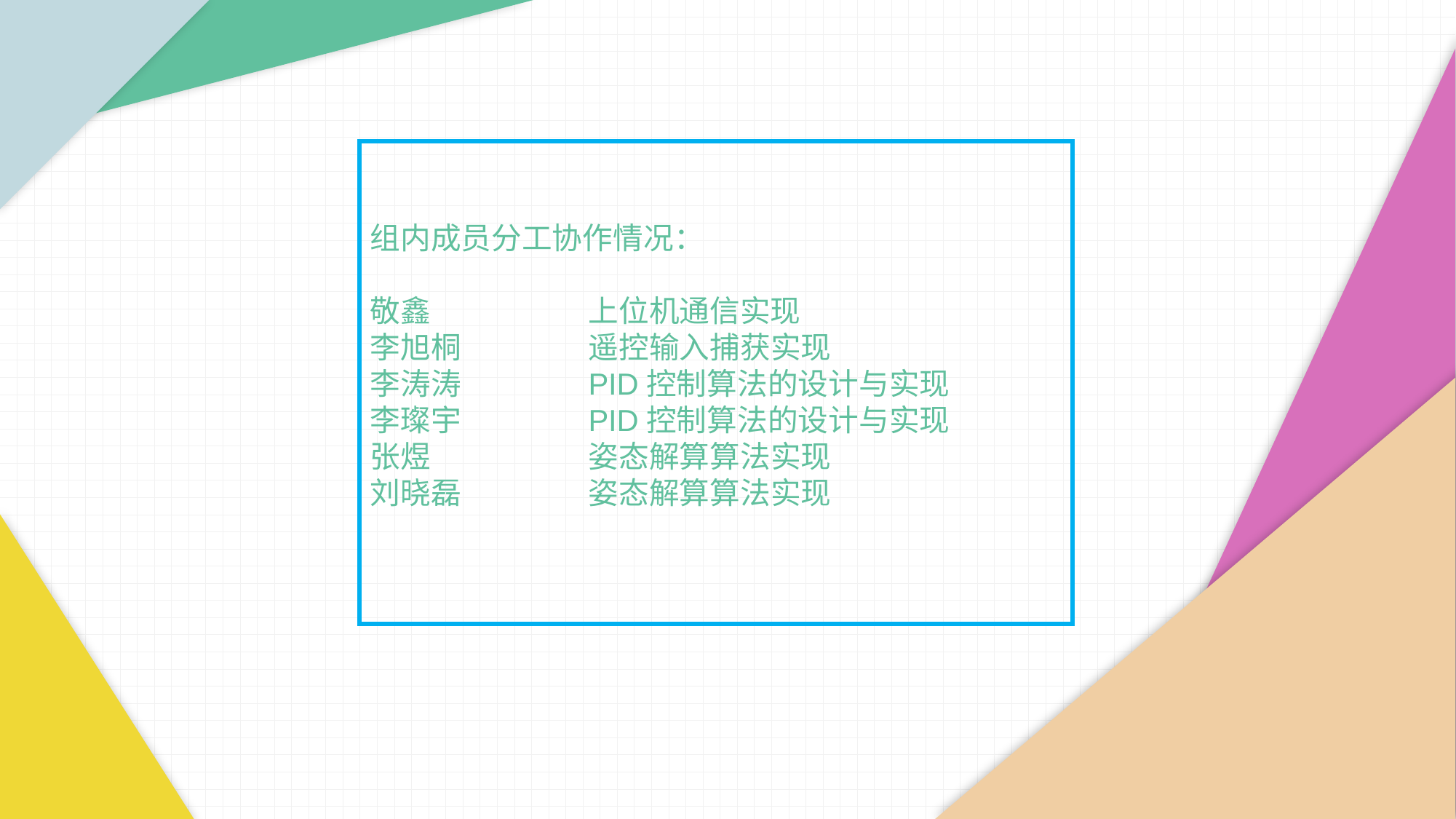

组内成员分工协作情况：

敬鑫		上位机通信实现
李旭桐		遥控输入捕获实现
李涛涛		PID控制算法的设计与实现
李璨宇		PID控制算法的设计与实现
张煜		姿态解算算法实现
刘晓磊		姿态解算算法实现